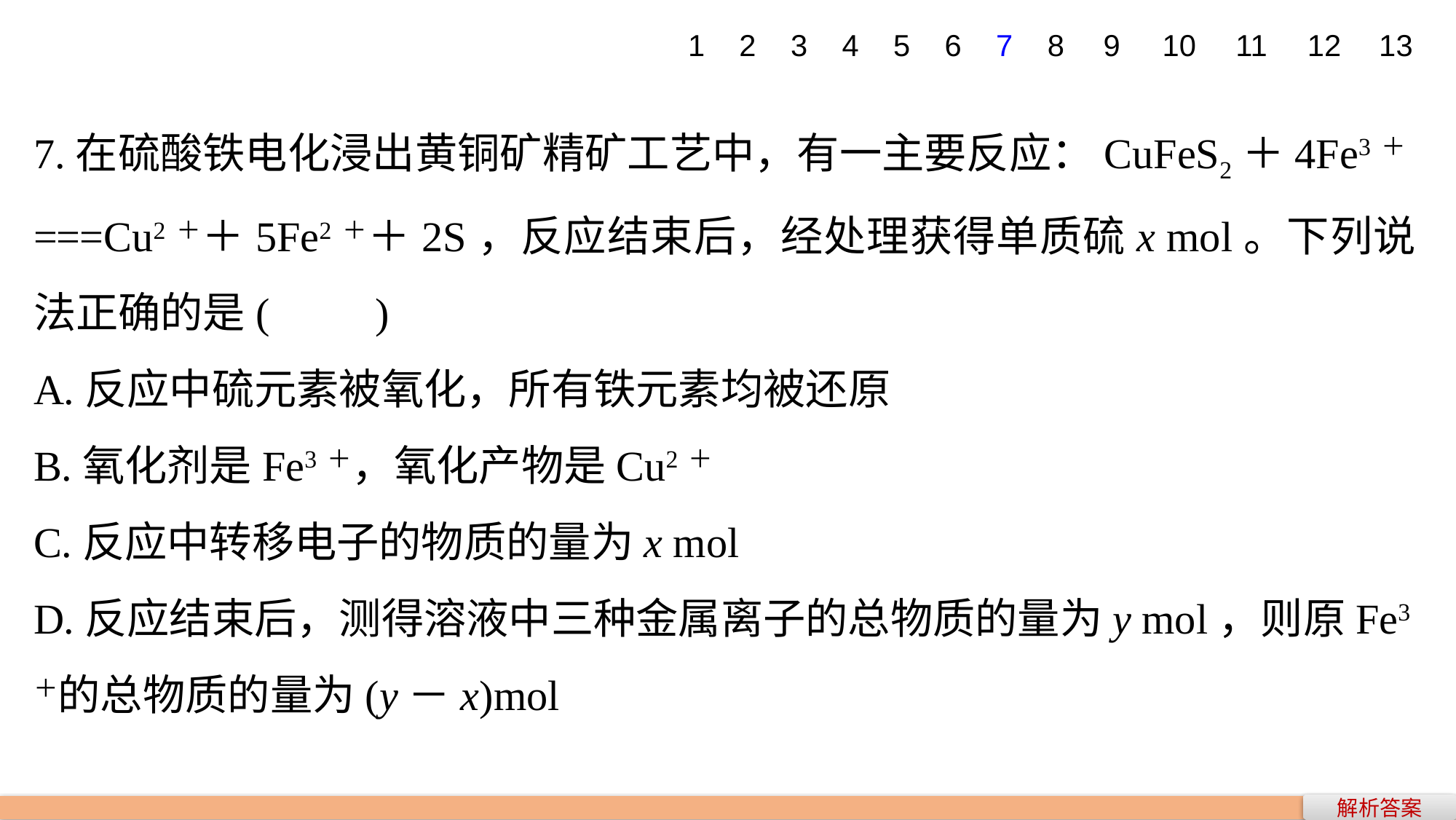

1
2
3
4
5
6
7
8
9
10
11
12
13
7.在硫酸铁电化浸出黄铜矿精矿工艺中，有一主要反应：CuFeS2＋4Fe3＋===Cu2＋＋5Fe2＋＋2S，反应结束后，经处理获得单质硫x mol。下列说法正确的是(　　)
A.反应中硫元素被氧化，所有铁元素均被还原
B.氧化剂是Fe3＋，氧化产物是Cu2＋
C.反应中转移电子的物质的量为x mol
D.反应结束后，测得溶液中三种金属离子的总物质的量为y mol，则原Fe3＋的总物质的量为(y－x)mol
解析答案